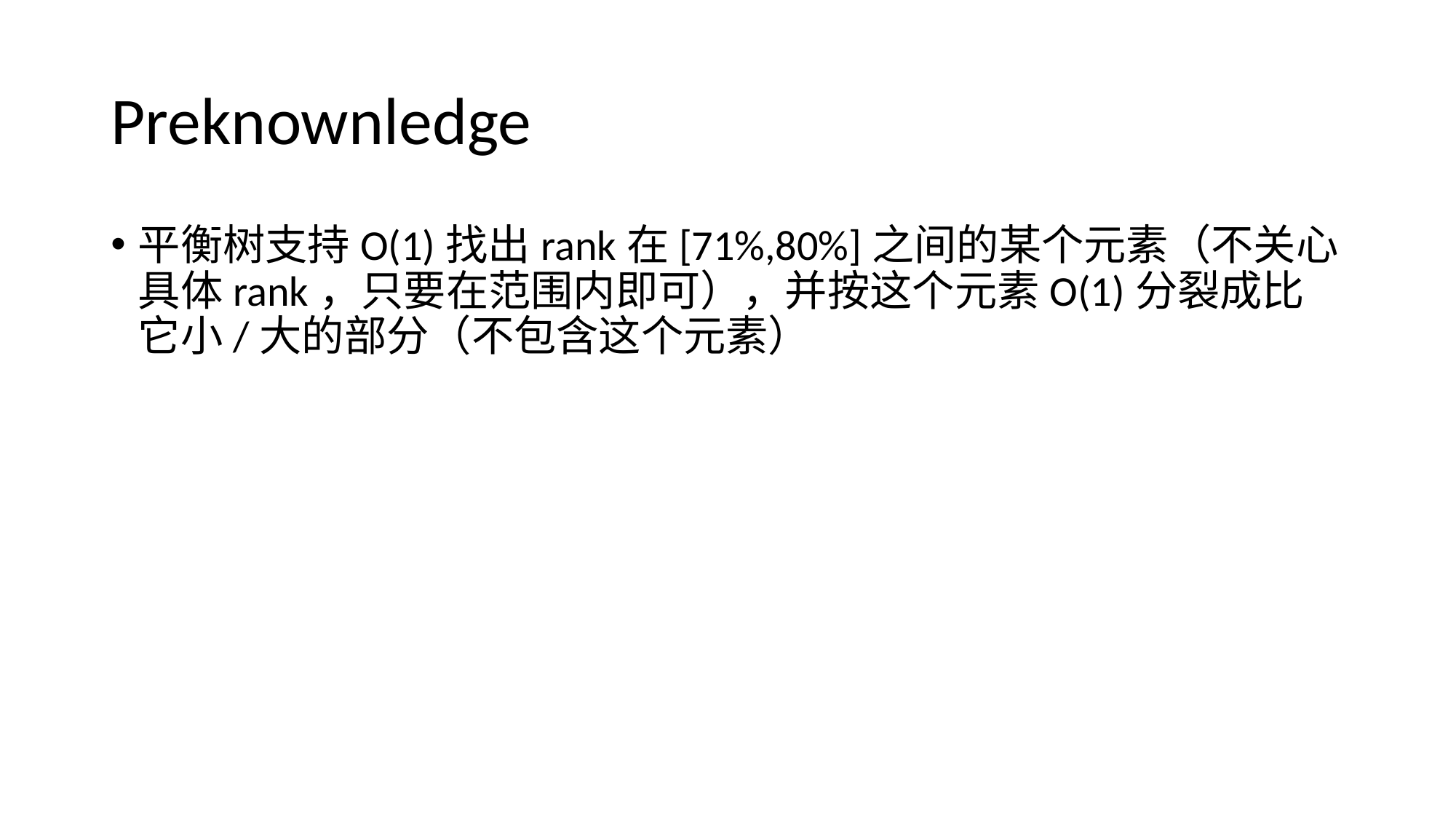

# Preknownledge
平衡树支持O(1)找出rank在[71%,80%]之间的某个元素（不关心具体rank，只要在范围内即可），并按这个元素O(1)分裂成比它小/大的部分（不包含这个元素）